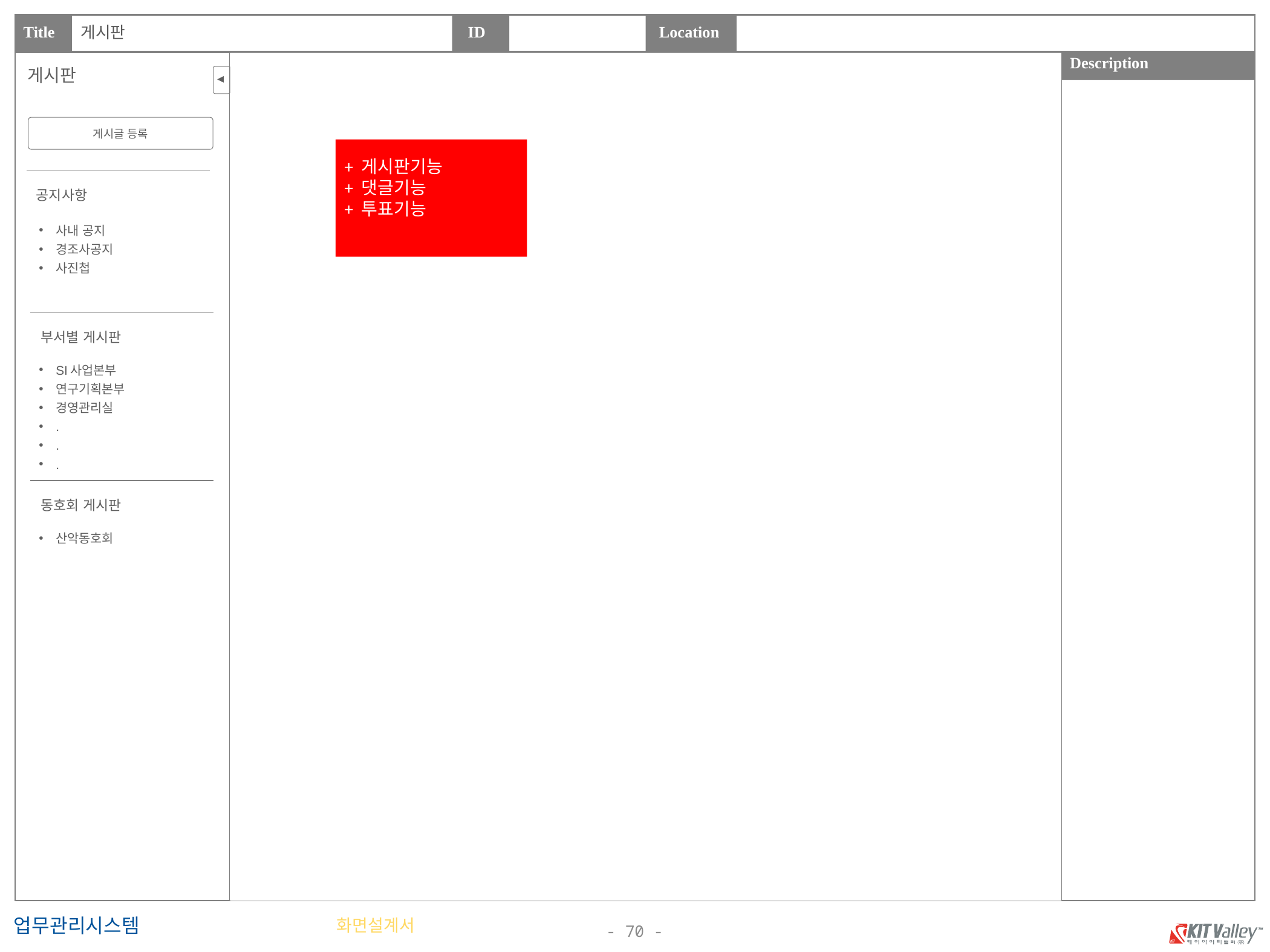

게시판

게시판

게시글 등록
+ 게시판기능
+ 댓글기능
+ 투표기능

공지사항
사내 공지
경조사공지
사진첩
부서별 게시판
SI사업본부
연구기획본부
경영관리실
.
.
.
동호회 게시판
산악동호회